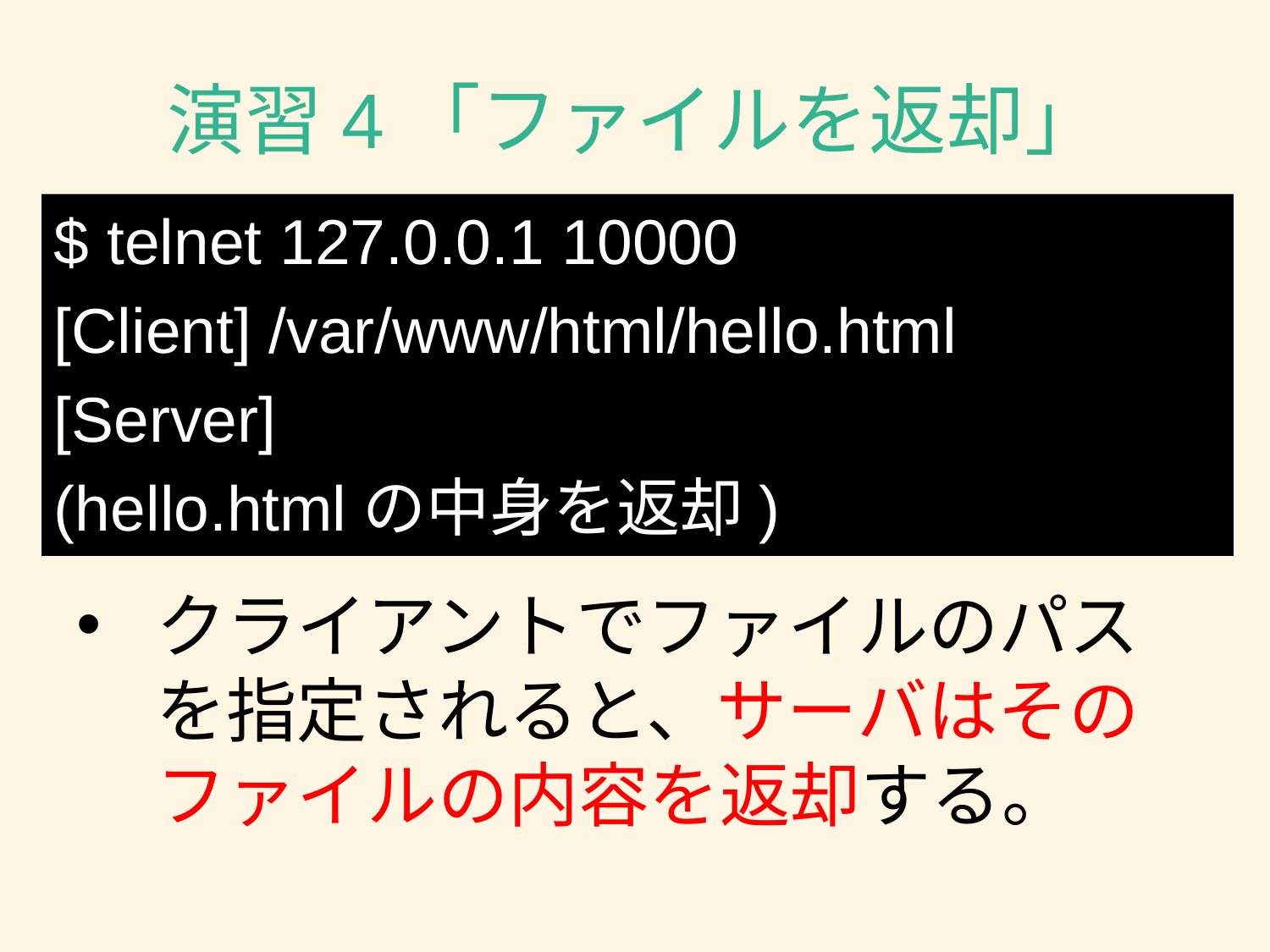

# 演習4「ファイルを返却」
$ telnet 127.0.0.1 10000
[Client] /var/www/html/hello.html
[Server]
(hello.htmlの中身を返却)

クライアントでファイルのパスを指定されると、サーバはそのファイルの内容を返却する。